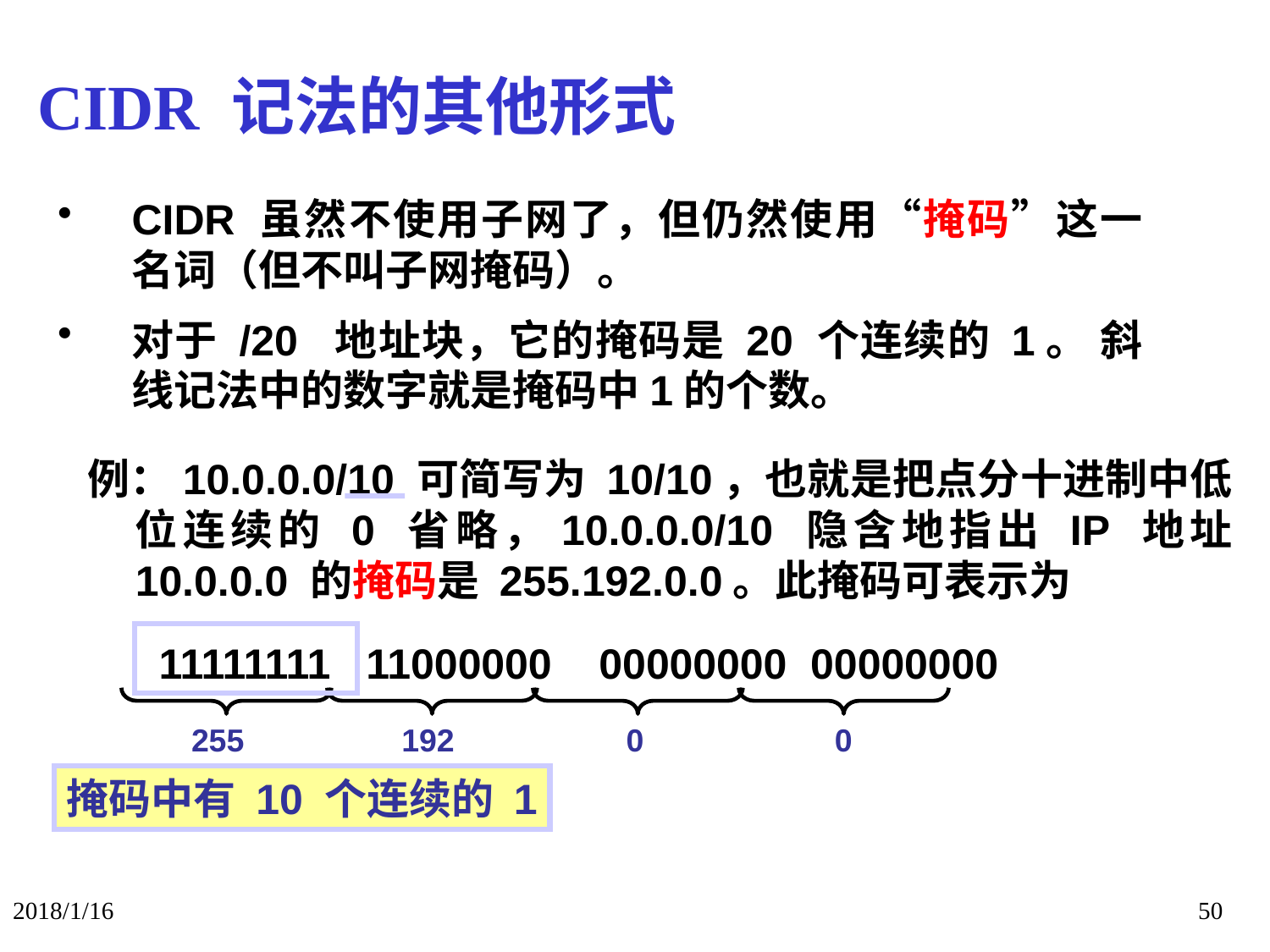

# CIDR 记法的其他形式
CIDR 虽然不使用子网了，但仍然使用“掩码”这一名词（但不叫子网掩码）。
对于 /20  地址块，它的掩码是 20 个连续的 1。 斜线记法中的数字就是掩码中1的个数。
例：10.0.0.0/10 可简写为 10/10，也就是把点分十进制中低位连续的 0 省略，10.0.0.0/10 隐含地指出 IP 地址 10.0.0.0 的掩码是 255.192.0.0。此掩码可表示为
      11111111   11000000    00000000  00000000

掩码中有 10 个连续的 1

255
192
0
0
2018/1/16
50